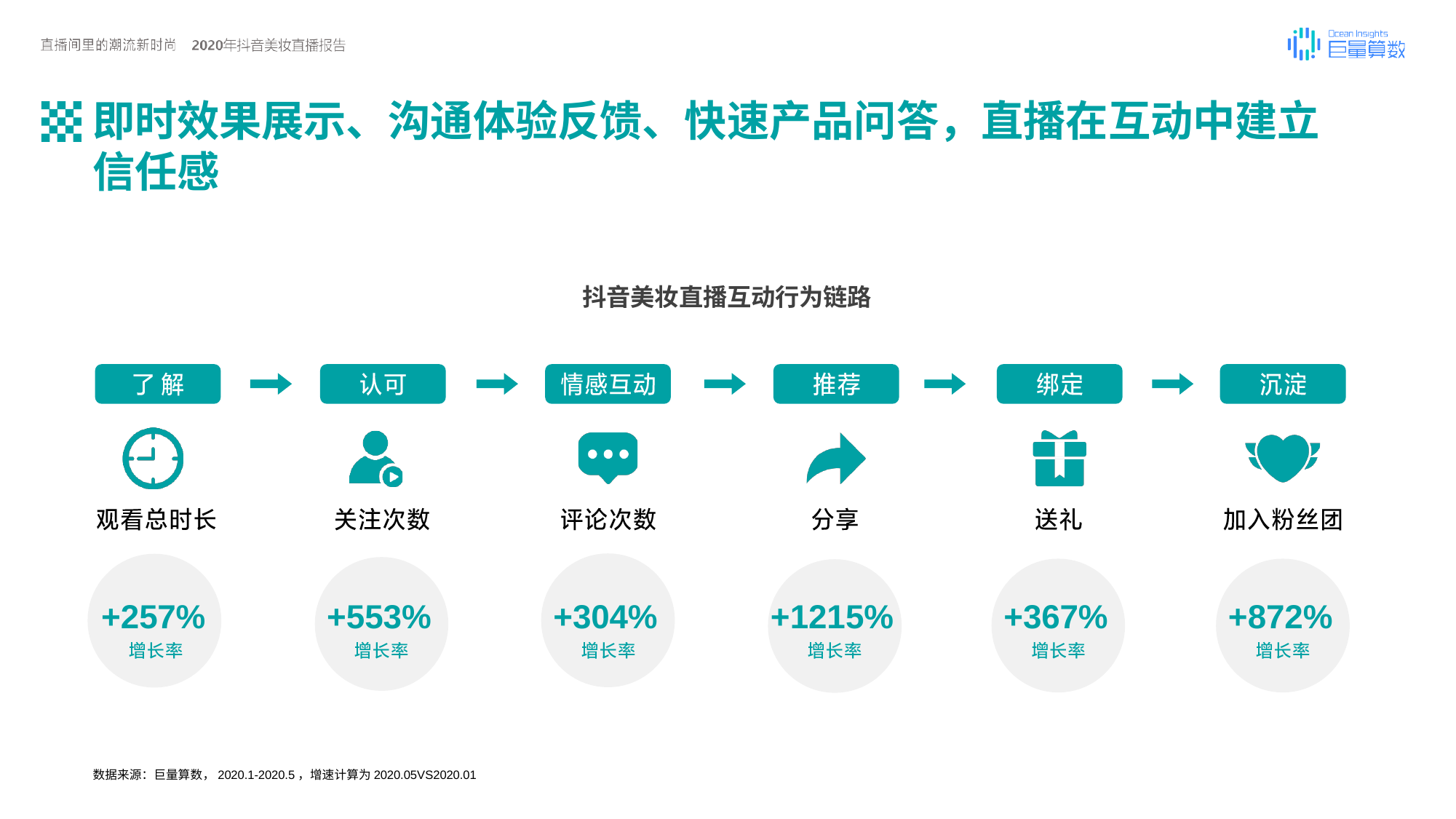

# 即时效果展示、沟通体验反馈、快速产品问答，直播在互动中建立 信任感

抖音美妆直播互动行为链路

+257%
+553%
+304%
+1215%
+367%
+872%

数据来源：巨量算数，2020.1-2020.5，增速计算为2020.05VS2020.01